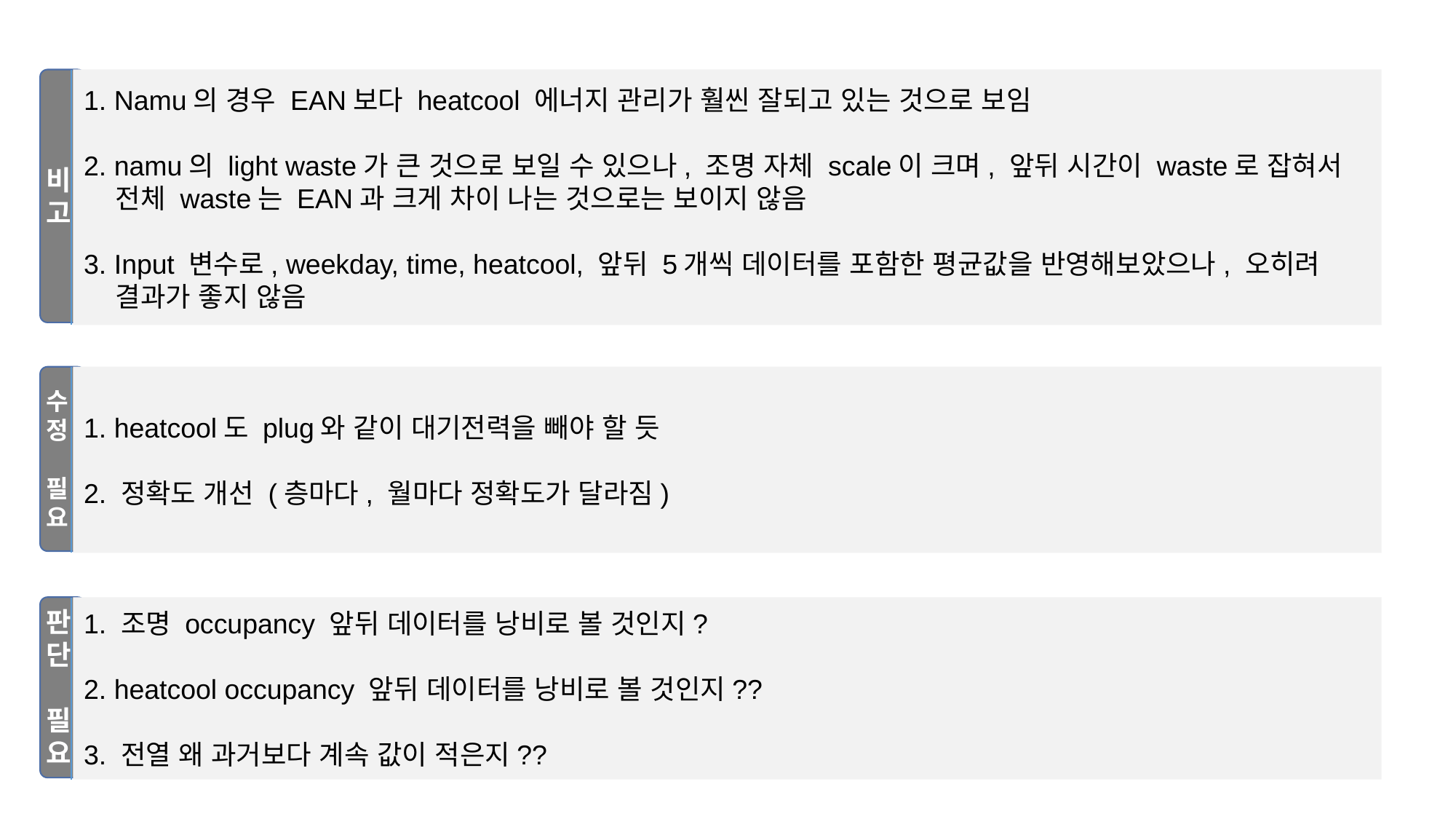

비고
1. Namu의 경우 EAN보다 heatcool 에너지 관리가 훨씬 잘되고 있는 것으로 보임

2. namu의 light waste가 큰 것으로 보일 수 있으나, 조명 자체 scale이 크며, 앞뒤 시간이 waste로 잡혀서 전체 waste는 EAN과 크게 차이 나는 것으로는 보이지 않음

3. Input 변수로, weekday, time, heatcool, 앞뒤 5개씩 데이터를 포함한 평균값을 반영해보았으나, 오히려 결과가 좋지 않음
수정 필요
1. heatcool도 plug와 같이 대기전력을 빼야 할 듯

2. 정확도 개선 (층마다, 월마다 정확도가 달라짐)
판단 필요
1. 조명 occupancy 앞뒤 데이터를 낭비로 볼 것인지?

2. heatcool occupancy 앞뒤 데이터를 낭비로 볼 것인지??

3. 전열 왜 과거보다 계속 값이 적은지??